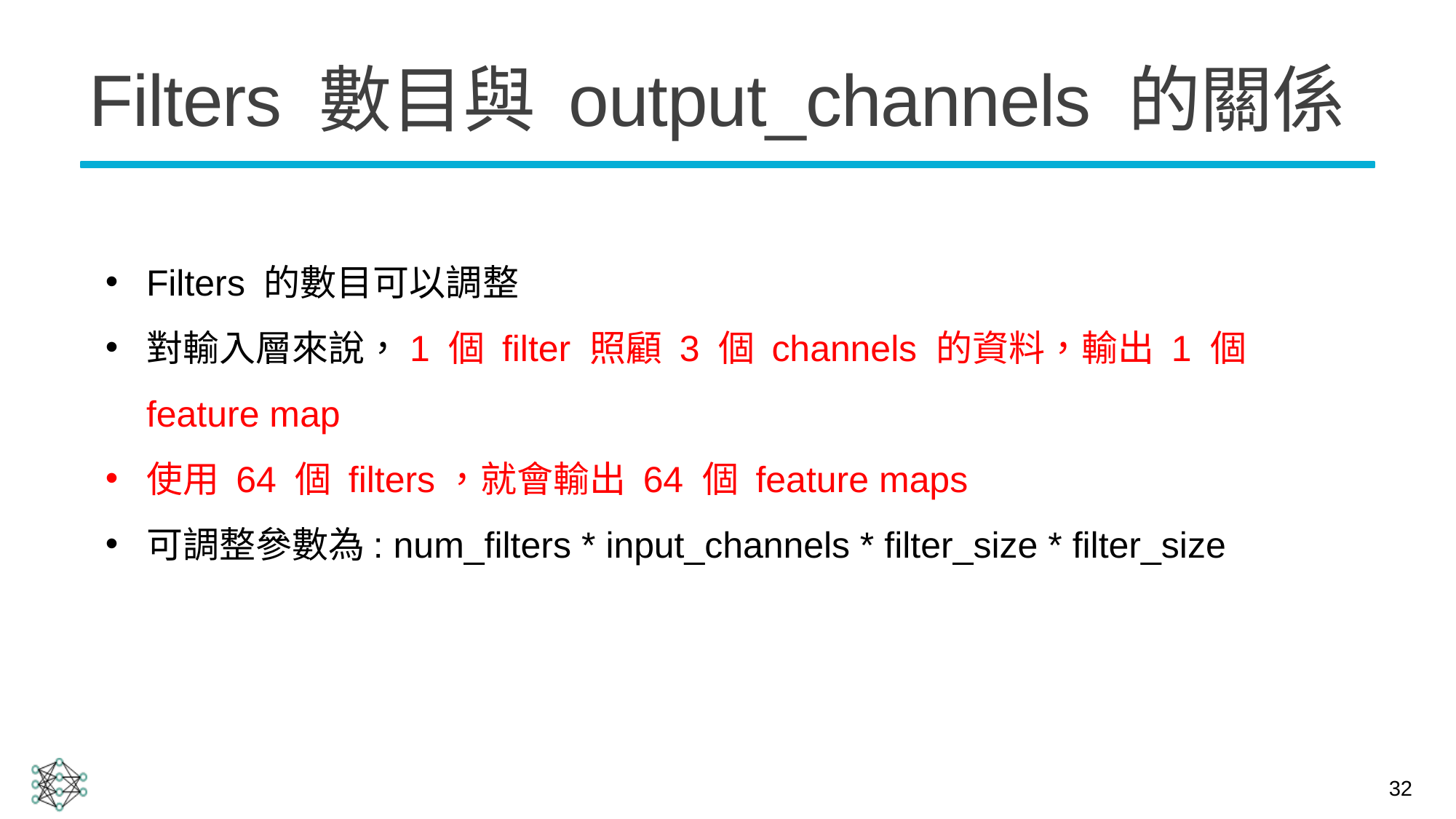

# Filters 數目與 output_channels 的關係
Filters 的數目可以調整
對輸入層來說，1 個 filter 照顧 3 個 channels 的資料，輸出 1 個 feature map
使用 64 個 filters，就會輸出 64 個 feature maps
可調整參數為: num_filters * input_channels * filter_size * filter_size
32